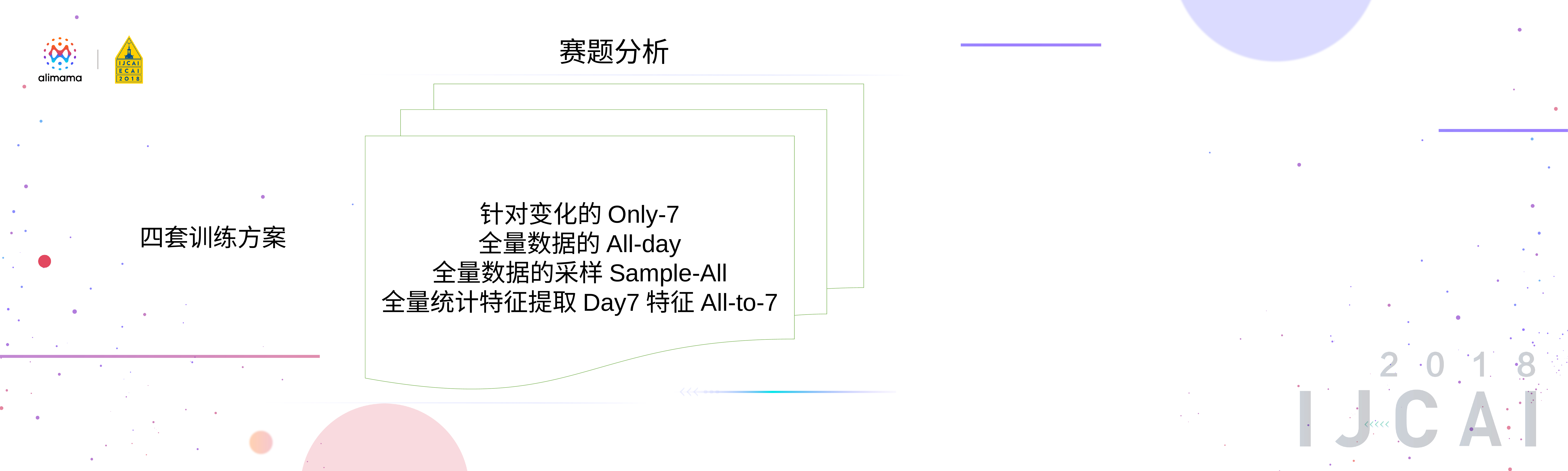

赛题分析
针对变化的Only-7
全量数据的All-day
全量数据的采样Sample-All
全量统计特征提取Day7特征All-to-7
四套训练方案